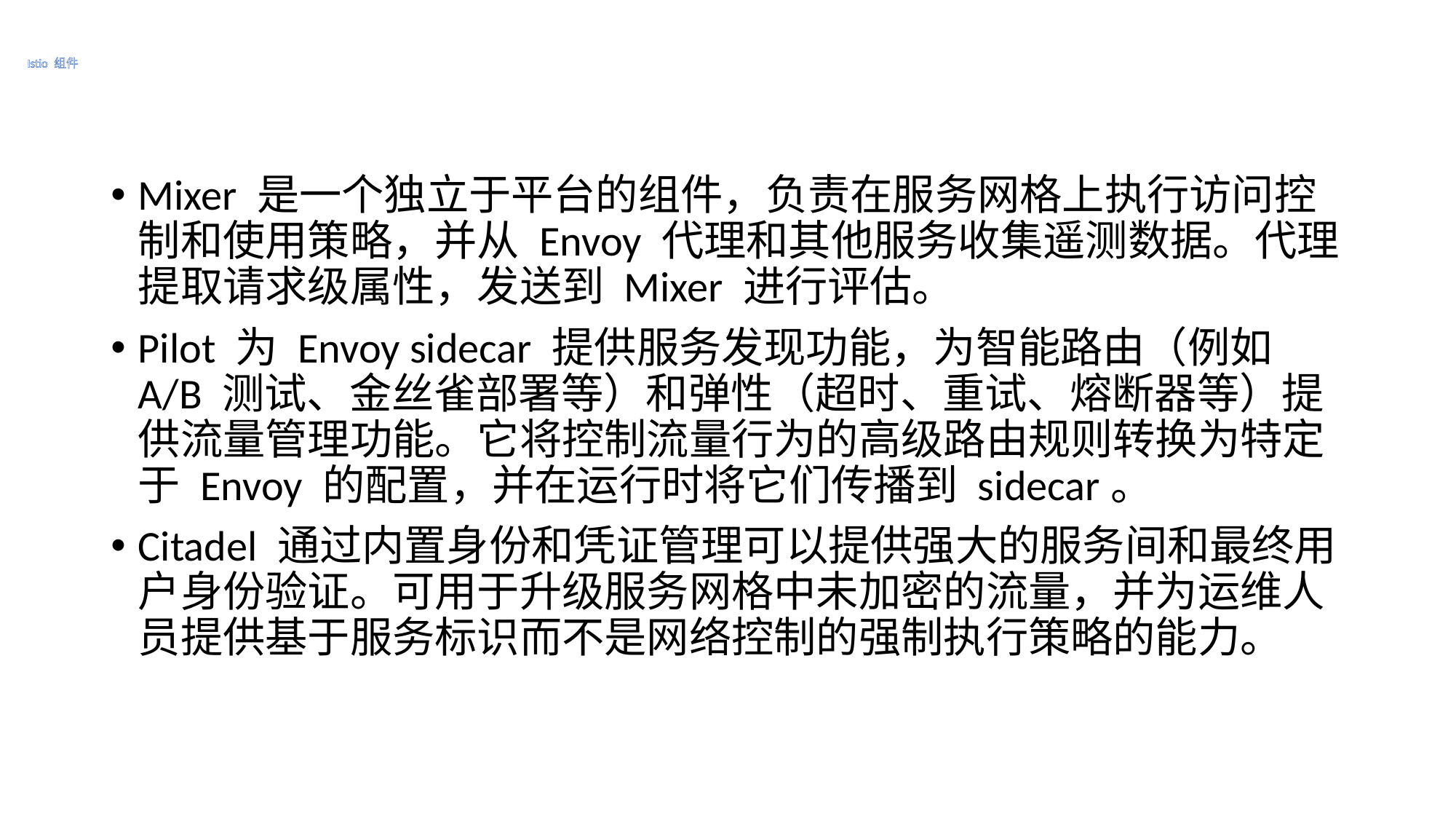

# Istio  组件
Mixer 是一个独立于平台的组件，负责在服务网格上执行访问控制和使用策略，并从 Envoy 代理和其他服务收集遥测数据。代理提取请求级属性，发送到 Mixer 进行评估。
Pilot 为 Envoy sidecar 提供服务发现功能，为智能路由（例如 A/B 测试、金丝雀部署等）和弹性（超时、重试、熔断器等）提供流量管理功能。它将控制流量行为的高级路由规则转换为特定于 Envoy 的配置，并在运行时将它们传播到 sidecar。
Citadel 通过内置身份和凭证管理可以提供强大的服务间和最终用户身份验证。可用于升级服务网格中未加密的流量，并为运维人员提供基于服务标识而不是网络控制的强制执行策略的能力。